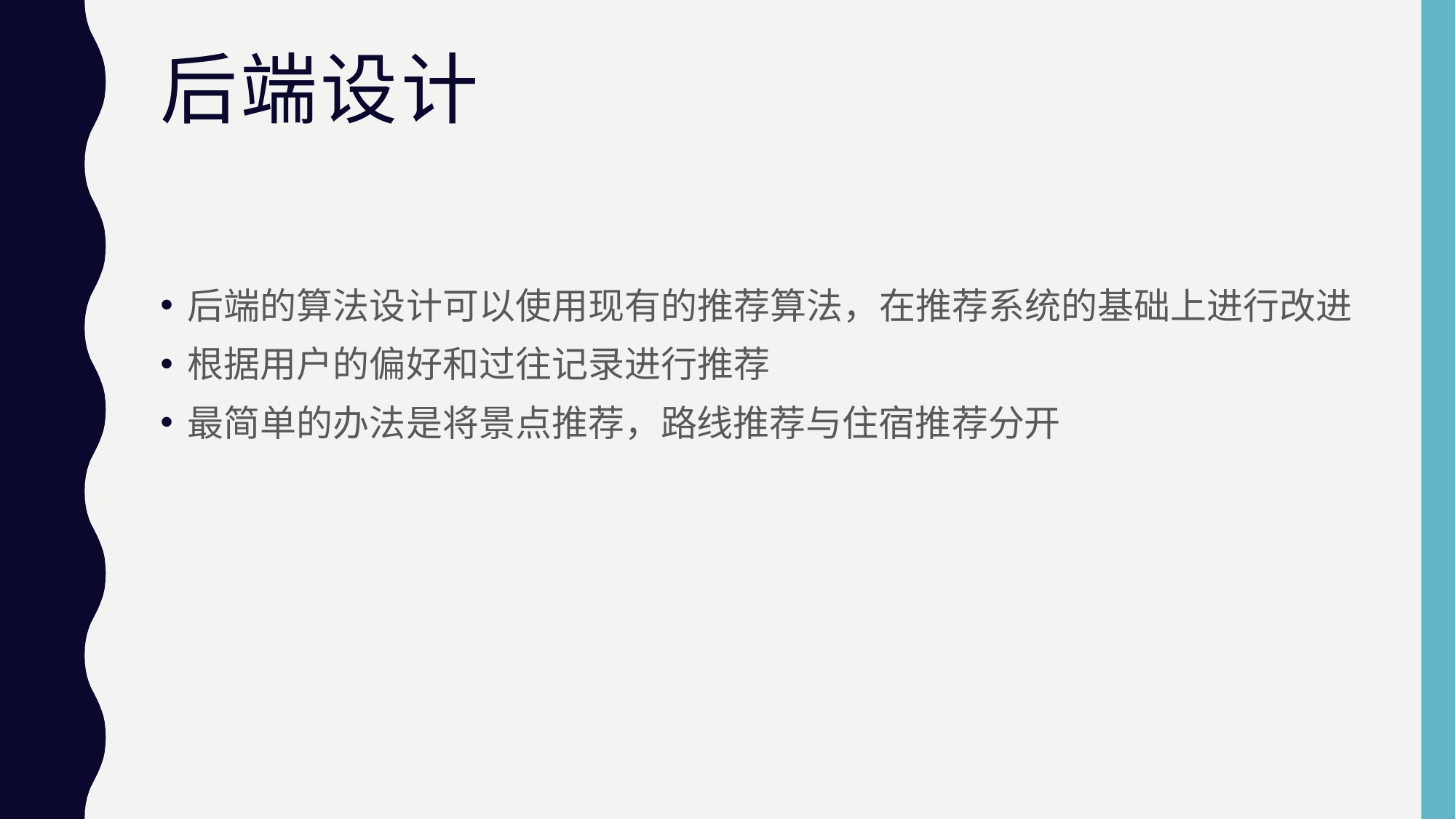

# 后端设计
后端的算法设计可以使用现有的推荐算法，在推荐系统的基础上进行改进
根据用户的偏好和过往记录进行推荐
最简单的办法是将景点推荐，路线推荐与住宿推荐分开